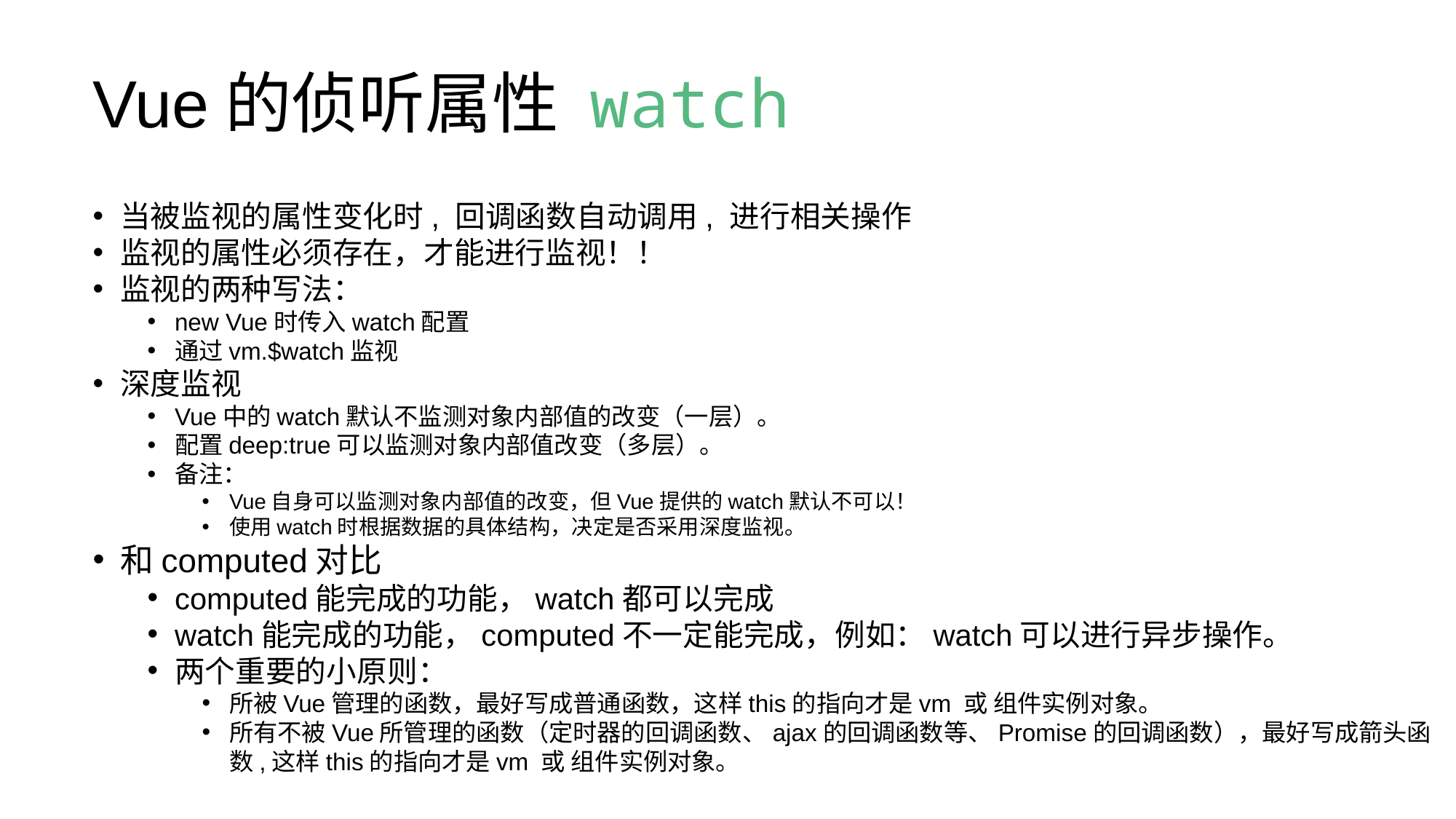

# Vue的侦听属性 watch
当被监视的属性变化时, 回调函数自动调用, 进行相关操作
监视的属性必须存在，才能进行监视！！
监视的两种写法：
new Vue时传入watch配置
通过vm.$watch监视
深度监视
Vue中的watch默认不监测对象内部值的改变（一层）。
配置deep:true可以监测对象内部值改变（多层）。
备注：
Vue自身可以监测对象内部值的改变，但Vue提供的watch默认不可以！
使用watch时根据数据的具体结构，决定是否采用深度监视。
和computed对比
computed能完成的功能，watch都可以完成
watch能完成的功能，computed不一定能完成，例如：watch可以进行异步操作。
两个重要的小原则：
所被Vue管理的函数，最好写成普通函数，这样this的指向才是vm 或 组件实例对象。
所有不被Vue所管理的函数（定时器的回调函数、ajax的回调函数等、Promise的回调函数），最好写成箭头函数,这样this的指向才是vm 或 组件实例对象。